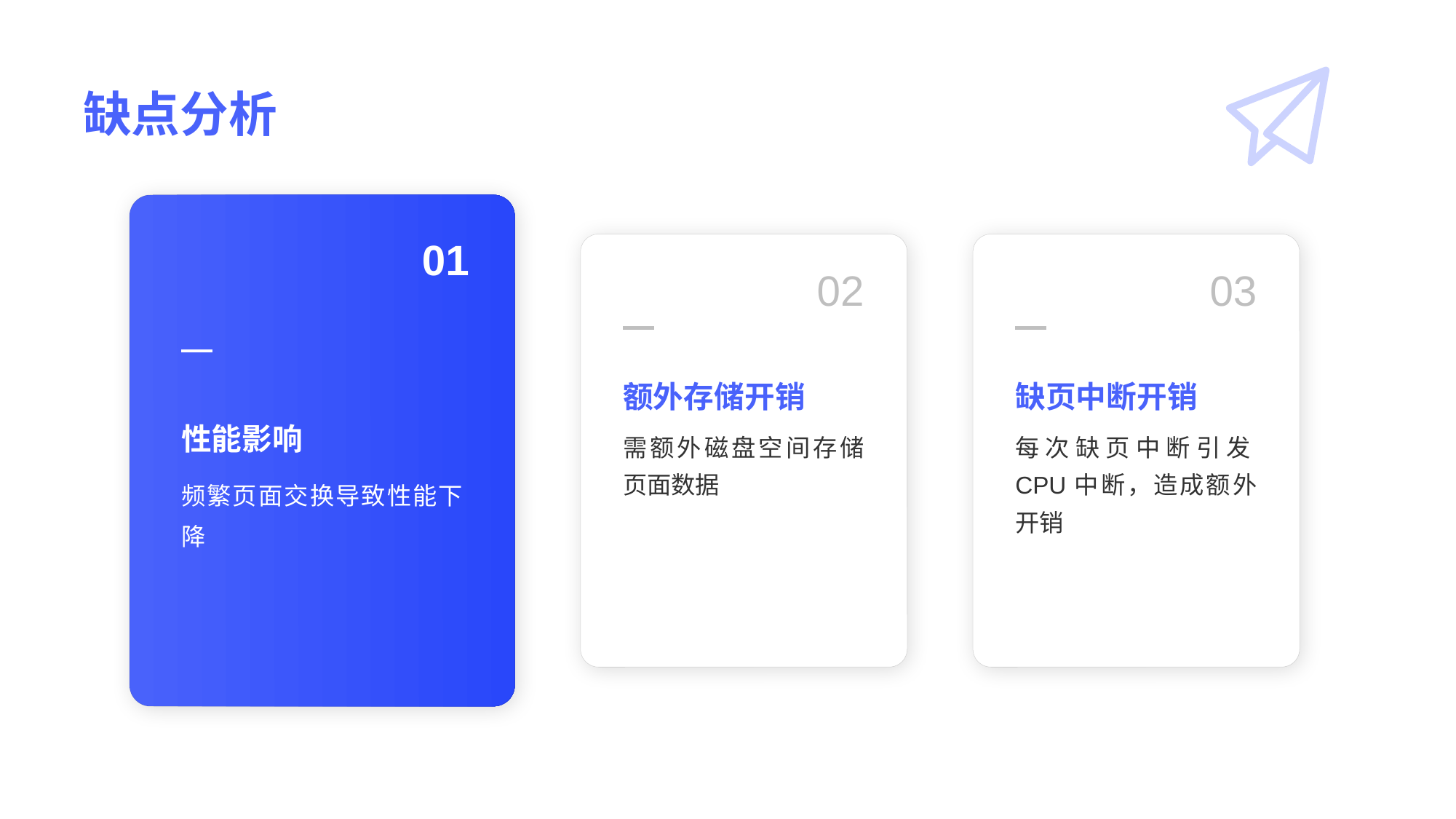

# 缺点分析

01

02
03
额外存储开销
缺页中断开销
性能影响
需额外磁盘空间存储页面数据
每次缺页中断引发CPU中断，造成额外开销
频繁页面交换导致性能下降